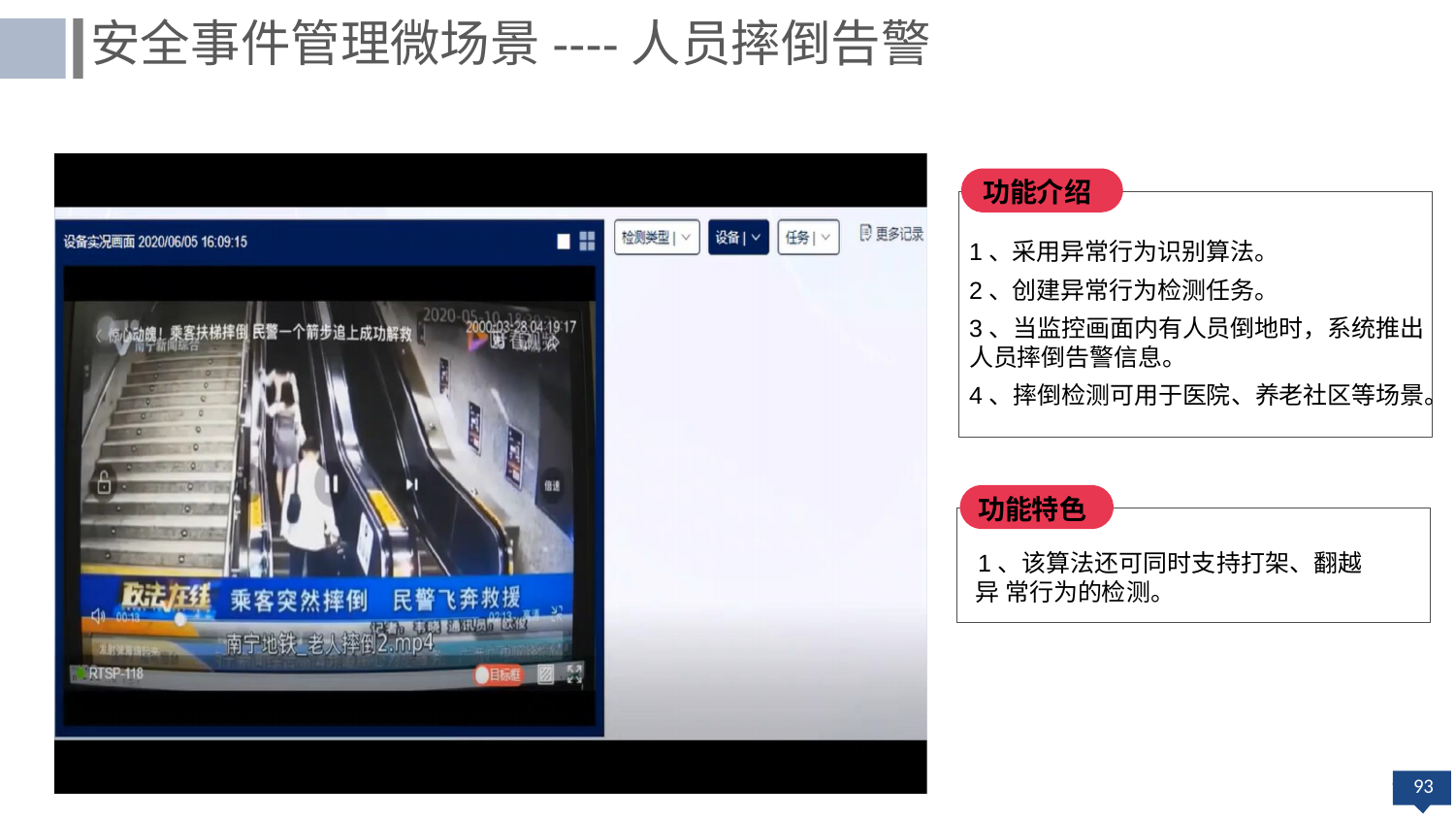

安全事件管理微场景----人员摔倒告警

功能介绍

1、采用异常行为识别算法。
2、创建异常行为检测任务。
3、当监控画面内有人员倒地时，系统推出
人员摔倒告警信息。
4、摔倒检测可用于医院、养老社区等场景。

功能特色
1、该算法还可同时支持打架、翻越异 常行为的检测。